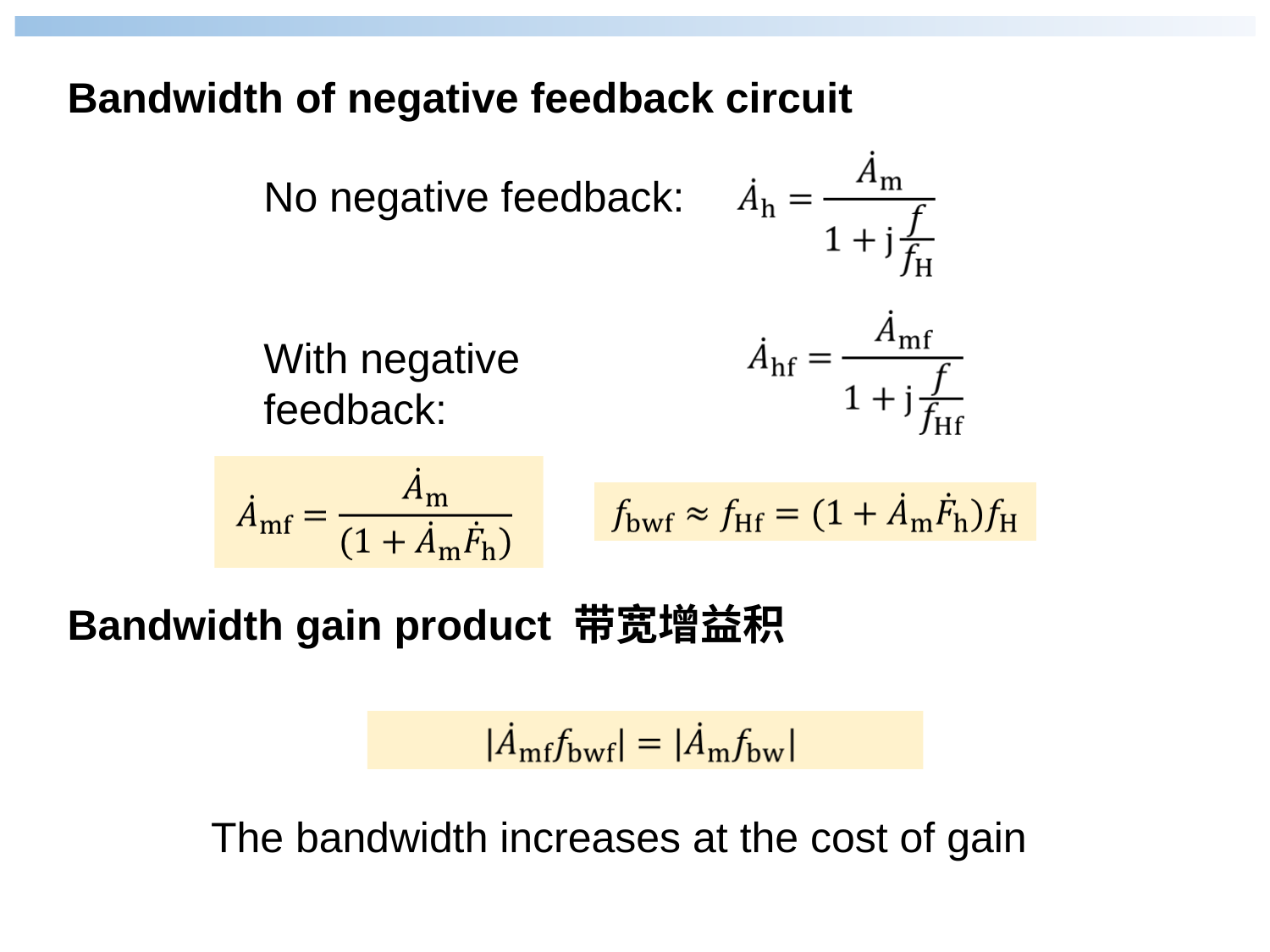

Bandwidth of negative feedback circuit

No negative feedback:

With negative feedback:

Bandwidth gain product 带宽增益积

The bandwidth increases at the cost of gain